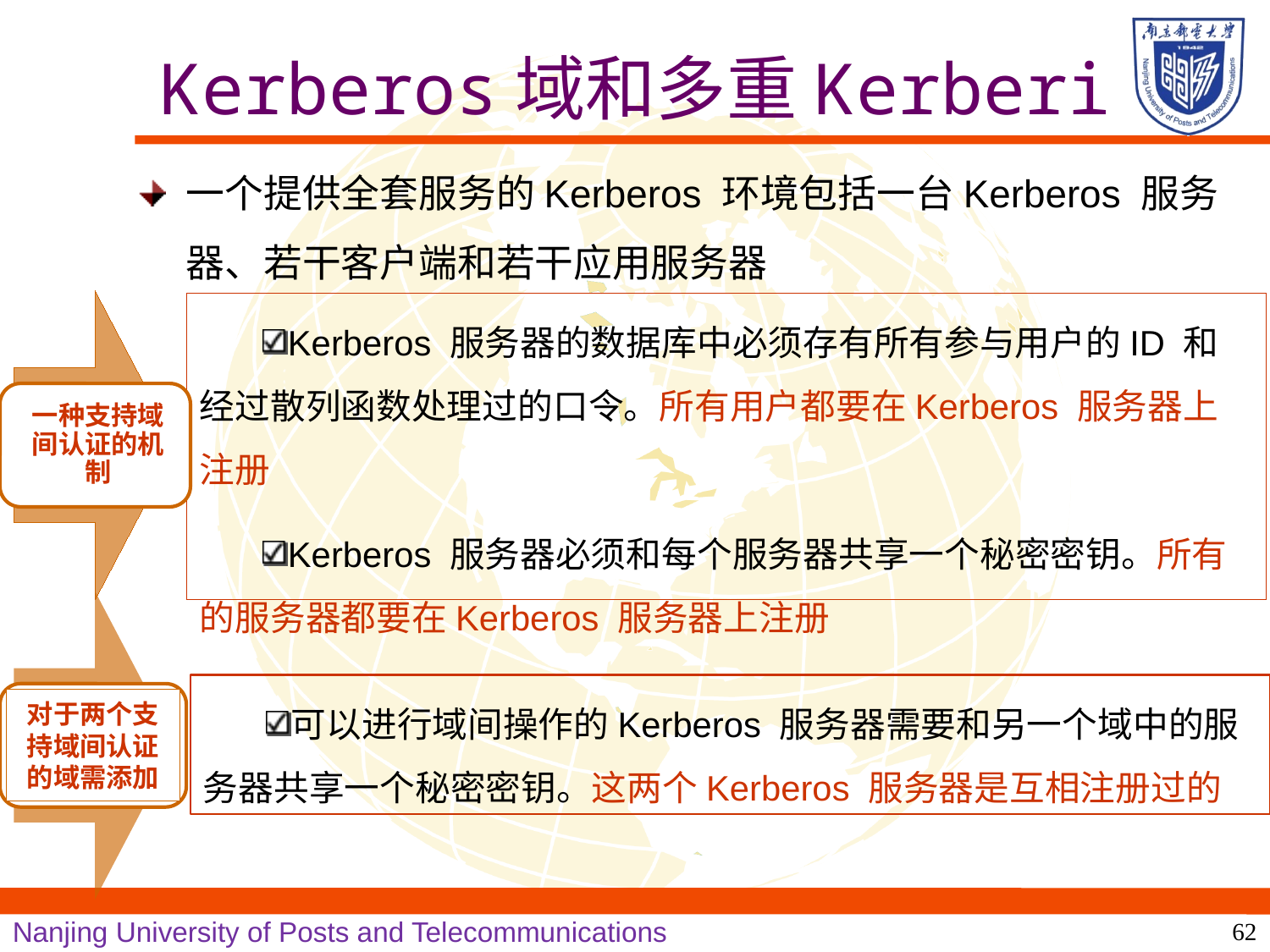

# Kerberos域和多重Kerberi
一个提供全套服务的Kerberos 环境包括一台Kerberos 服务器、若干客户端和若干应用服务器
一种支持域间认证的机制
Kerberos 服务器的数据库中必须存有所有参与用户的ID 和经过散列函数处理过的口令。所有用户都要在Kerberos 服务器上注册
Kerberos 服务器必须和每个服务器共享一个秘密密钥。所有的服务器都要在Kerberos 服务器上注册

可以进行域间操作的Kerberos 服务器需要和另一个域中的服务器共享一个秘密密钥。这两个Kerberos 服务器是互相注册过的

对于两个支持域间认证的域需添加
62